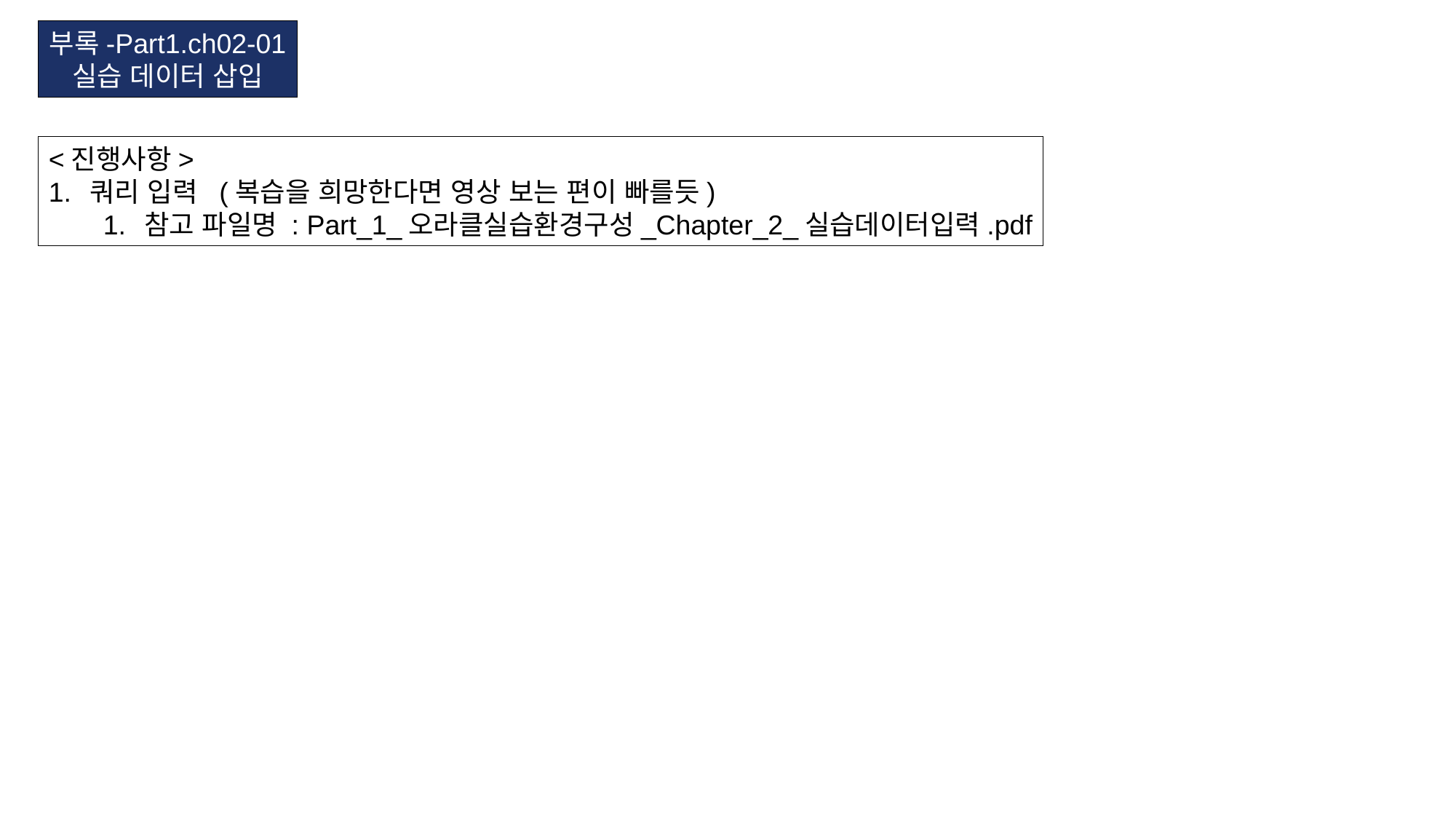

부록-Part1.ch02-01
실습 데이터 삽입
<진행사항>
쿼리 입력  (복습을 희망한다면 영상 보는 편이 빠를듯)
참고 파일명 : Part_1_오라클실습환경구성_Chapter_2_실습데이터입력.pdf